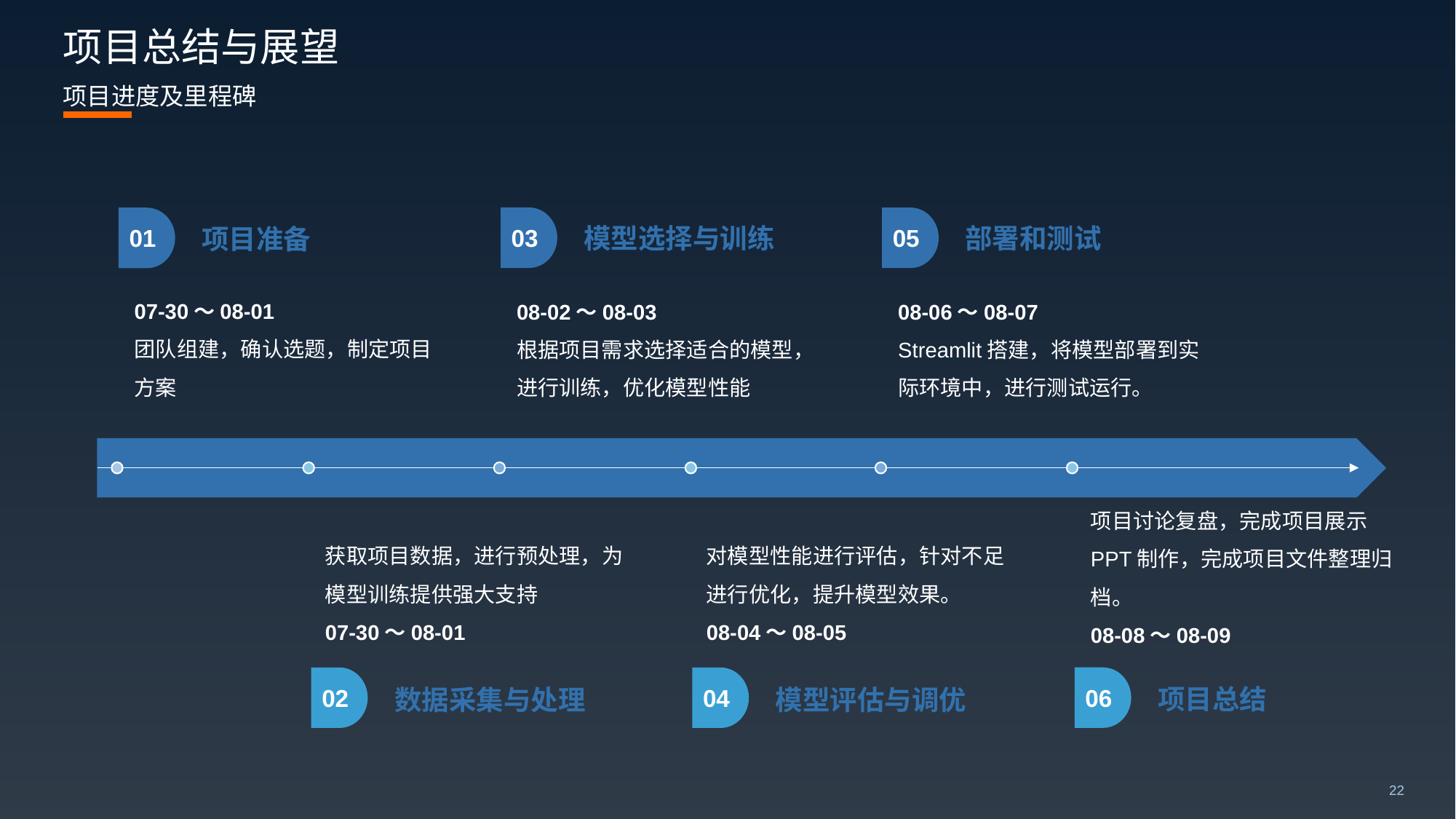

# 项目总结与展望
项目进度及里程碑
03
05
01
模型选择与训练
部署和测试
项目准备
07-30～08-01
团队组建，确认选题，制定项目方案
08-02～08-03
根据项目需求选择适合的模型，进行训练，优化模型性能

08-06～08-07
Streamlit搭建，将模型部署到实际环境中，进行测试运行。

获取项目数据，进行预处理，为模型训练提供强大支持
07-30～08-01
对模型性能进行评估，针对不足进行优化，提升模型效果。
08-04～08-05
项目讨论复盘，完成项目展示PPT制作，完成项目文件整理归档。
08-08～08-09
06
02
04
项目总结
模型评估与调优
数据采集与处理
22